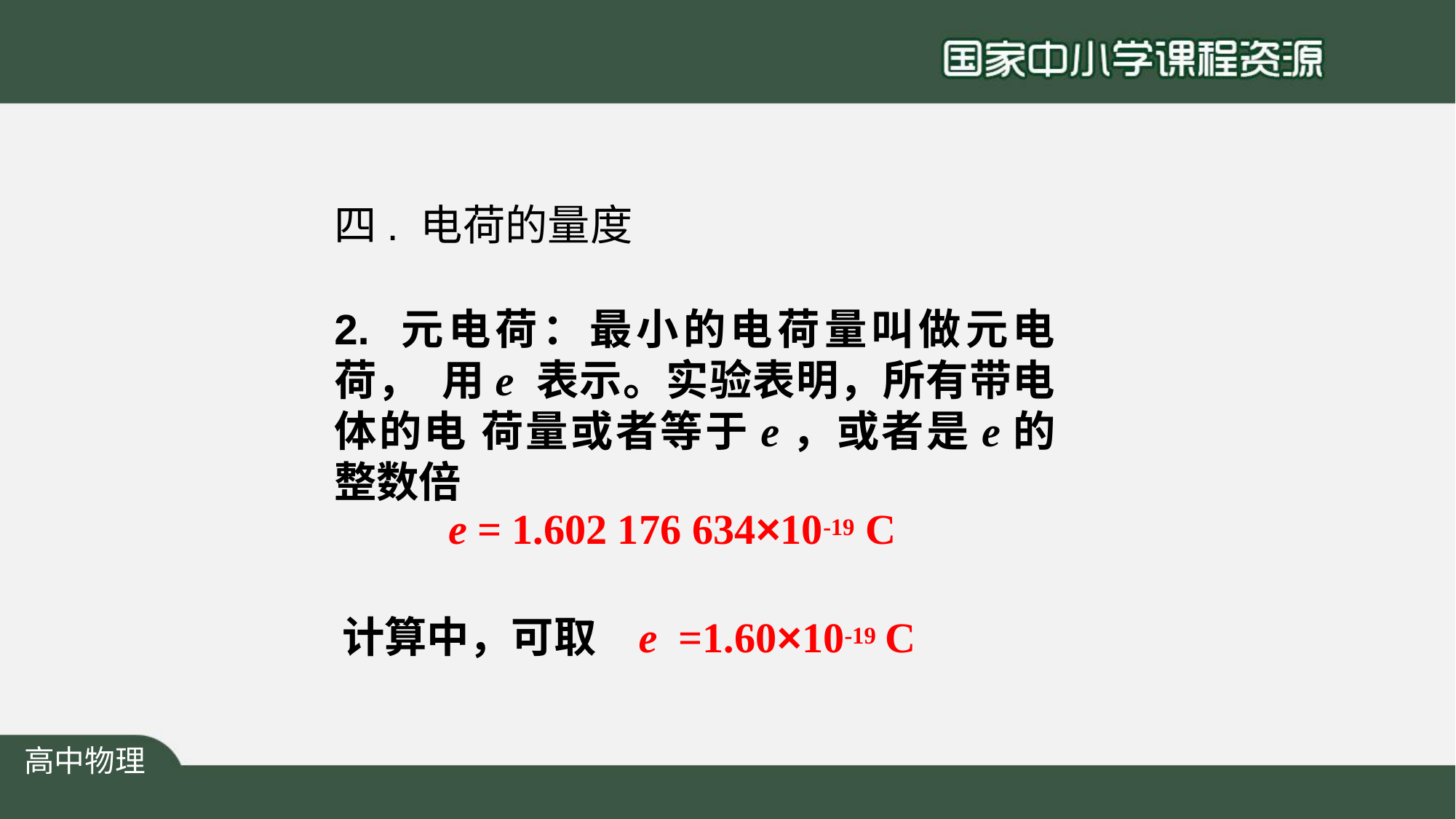

四. 电荷的量度

2. 元电荷：最小的电荷量叫做元电荷，  用e 表示。实验表明，所有带电体的电 荷量或者等于e，或者是e的整数倍
e = 1.602 176 634×10-19 C

计算中，可取	e	=1.60×10-19 C
高中物理